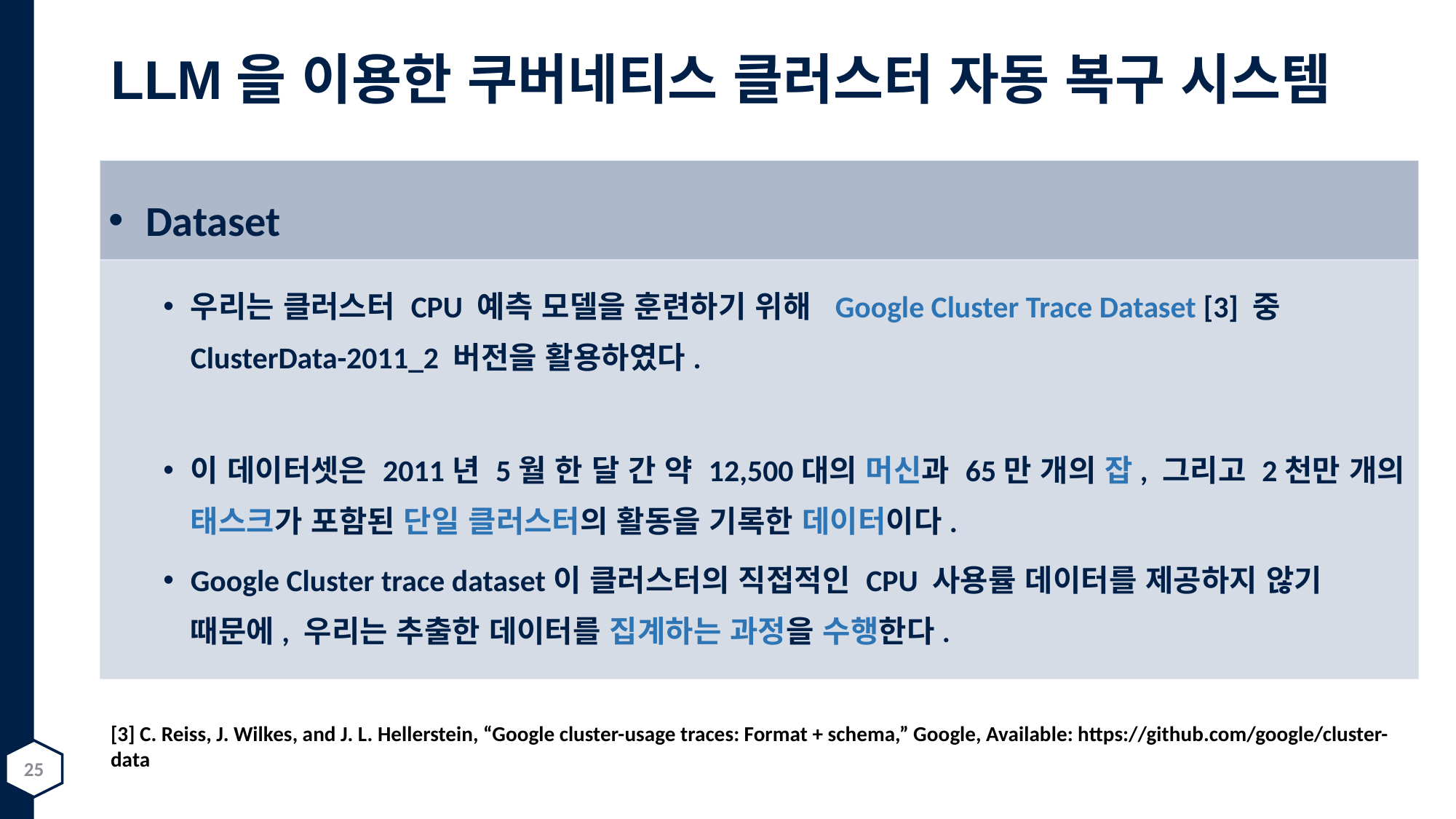

# LLM을 이용한 쿠버네티스 클러스터 자동 복구 시스템
 Dataset
우리는 클러스터 CPU 예측 모델을 훈련하기 위해  Google Cluster Trace Dataset [3] 중 ClusterData-2011_2 버전을 활용하였다.

이 데이터셋은 2011년 5월 한 달 간 약 12,500대의 머신과 65만 개의 잡, 그리고 2천만 개의 태스크가 포함된 단일 클러스터의 활동을 기록한 데이터이다.
Google Cluster trace dataset이 클러스터의 직접적인 CPU 사용률 데이터를 제공하지 않기 때문에, 우리는 추출한 데이터를 집계하는 과정을 수행한다.
[3] C. Reiss, J. Wilkes, and J. L. Hellerstein, “Google cluster-usage traces: Format + schema,” Google, Available: https://github.com/google/cluster-data
25